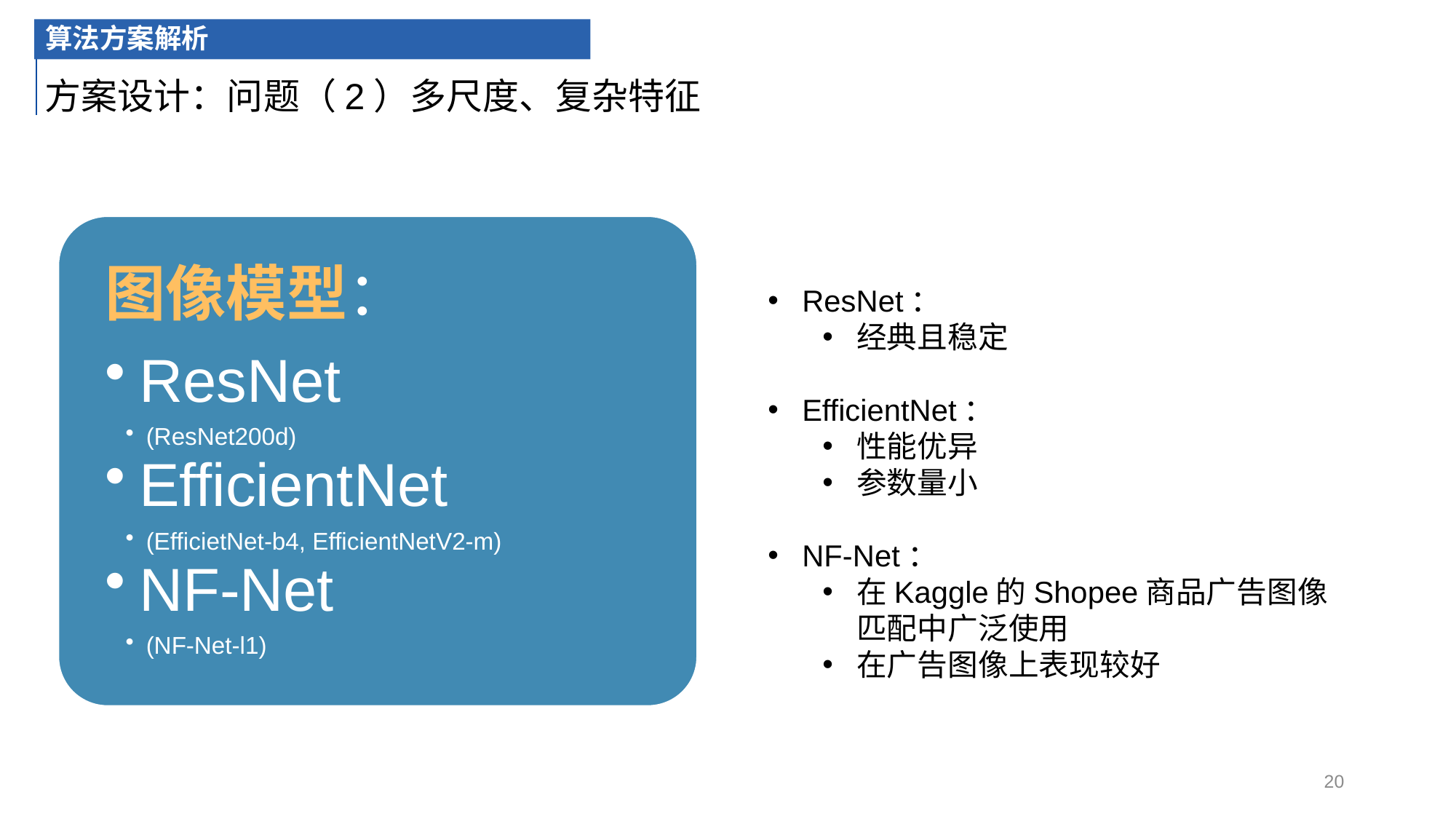

算法方案解析
方案设计：问题（2）多尺度、复杂特征
图像模型：
ResNet
(ResNet200d)
EfficientNet
(EfficietNet-b4, EfficientNetV2-m)
NF-Net
(NF-Net-l1)

ResNet：
经典且稳定

EfficientNet：
性能优异
参数量小

NF-Net：
在Kaggle的Shopee商品广告图像匹配中广泛使用
在广告图像上表现较好
20